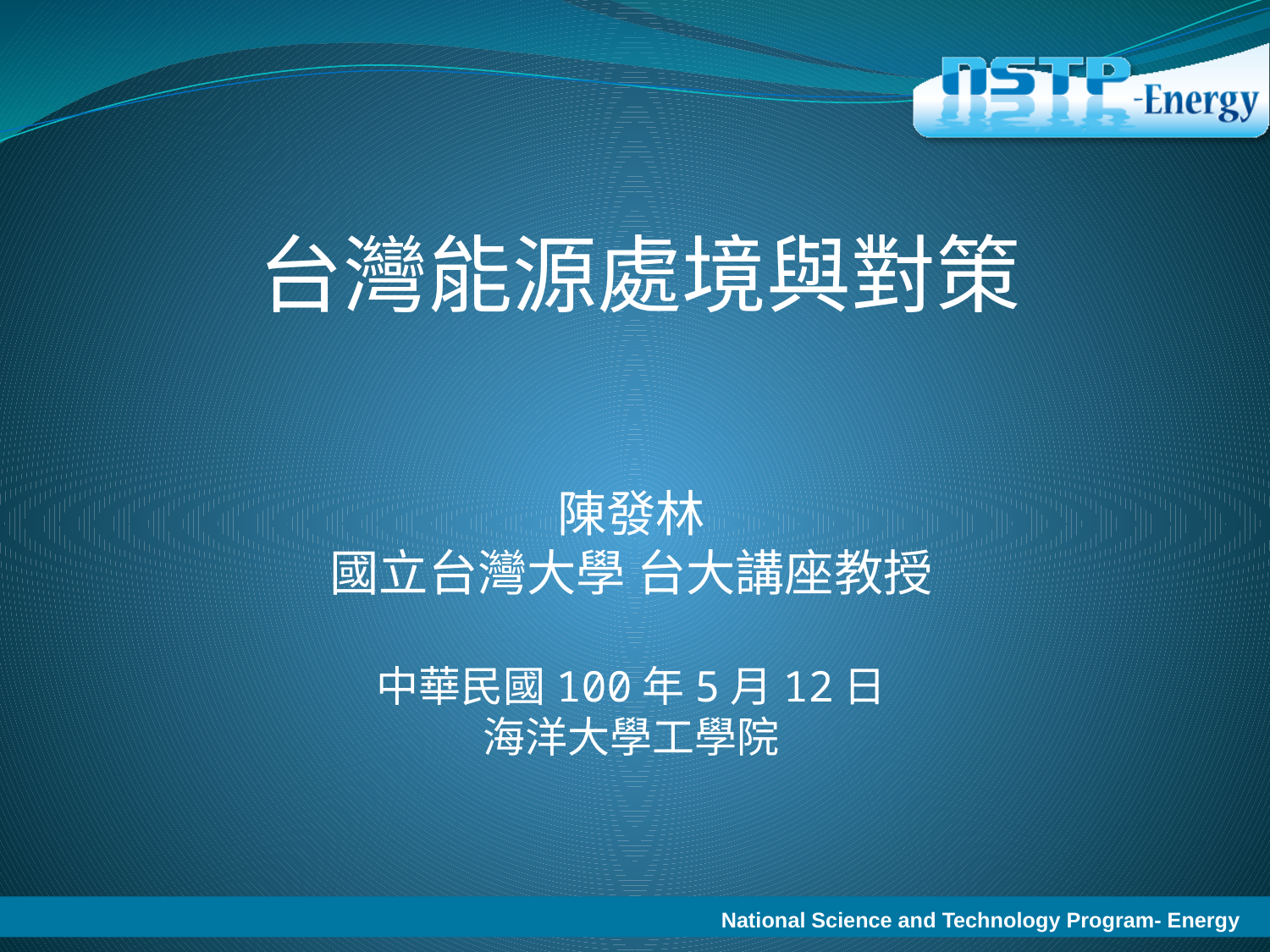

台灣能源處境與對策
陳發林
國立台灣大學 台大講座教授

中華民國100年5月12日
海洋大學工學院